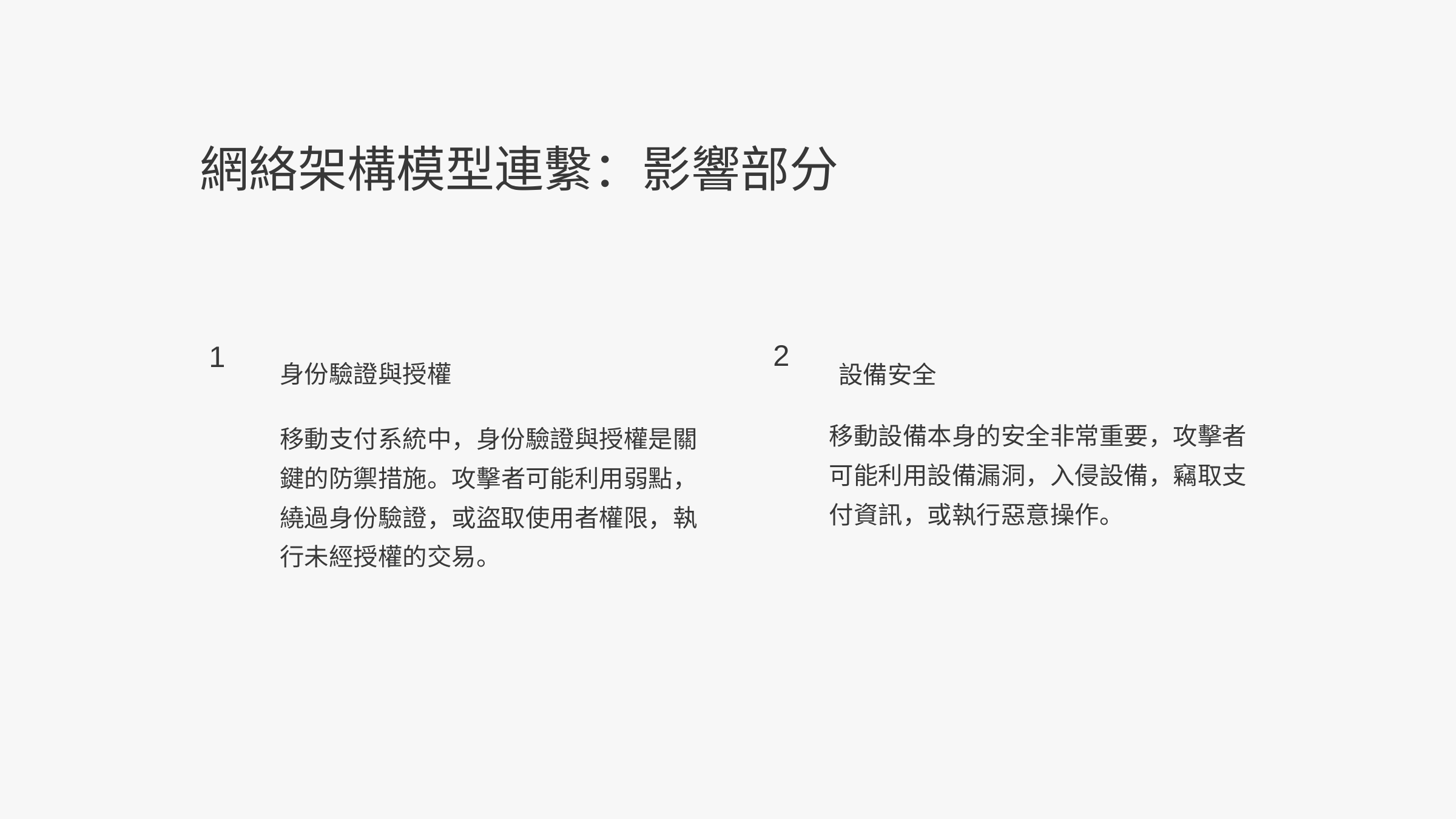

網絡架構模型連繫：影響部分

2
1
身份驗證與授權
設備安全
移動設備本身的安全非常重要，攻擊者可能利用設備漏洞，入侵設備，竊取支付資訊，或執行惡意操作。
移動支付系統中，身份驗證與授權是關鍵的防禦措施。攻擊者可能利用弱點，繞過身份驗證，或盜取使用者權限，執行未經授權的交易。